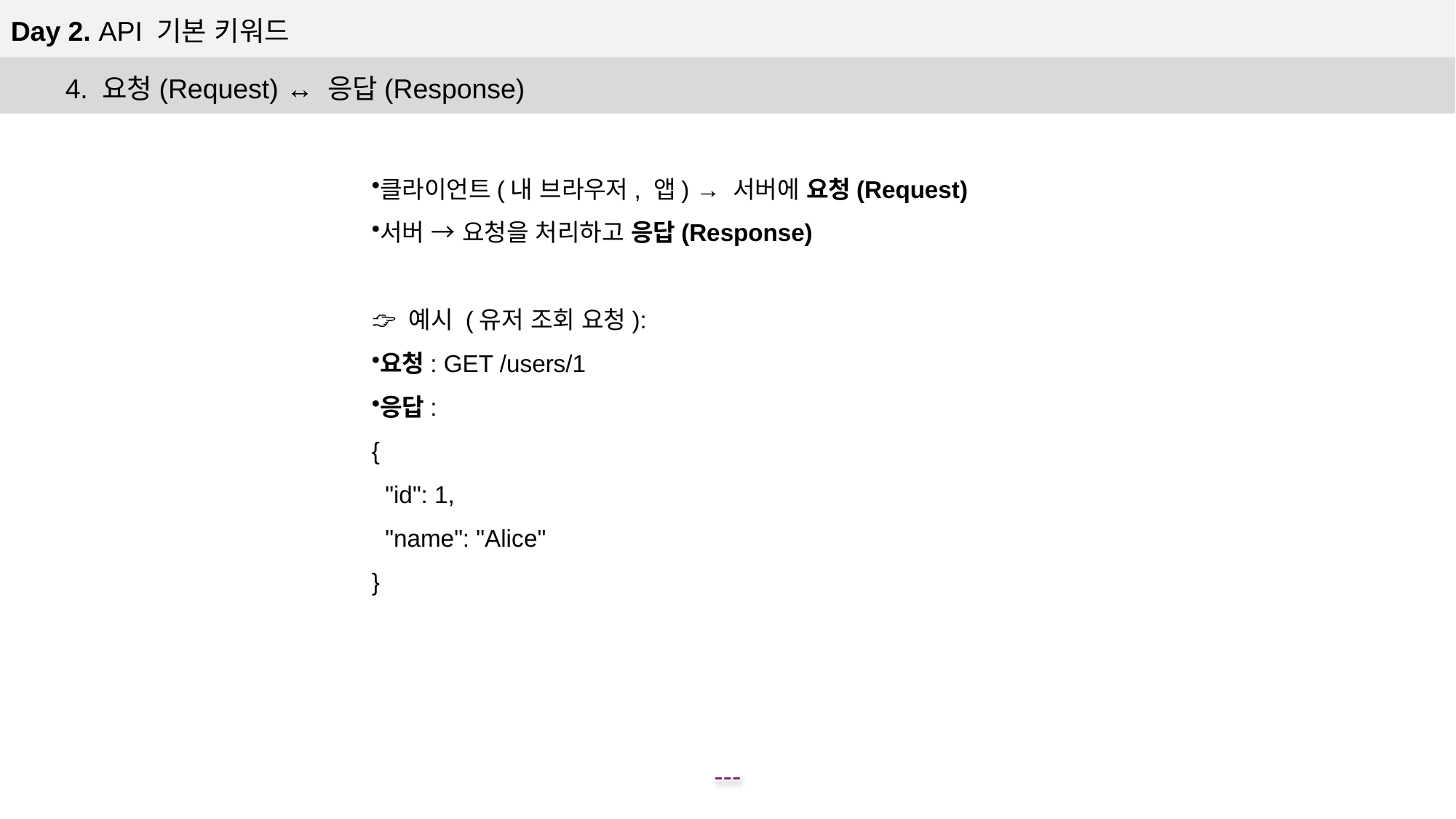

Day 2. API 기본 키워드
4. 요청(Request) ↔ 응답(Response)
클라이언트(내 브라우저, 앱) → 서버에 요청(Request)
서버 → 요청을 처리하고 응답(Response)

👉 예시 (유저 조회 요청):
요청: GET /users/1
응답:
{
  "id": 1,
  "name": "Alice"
}
---